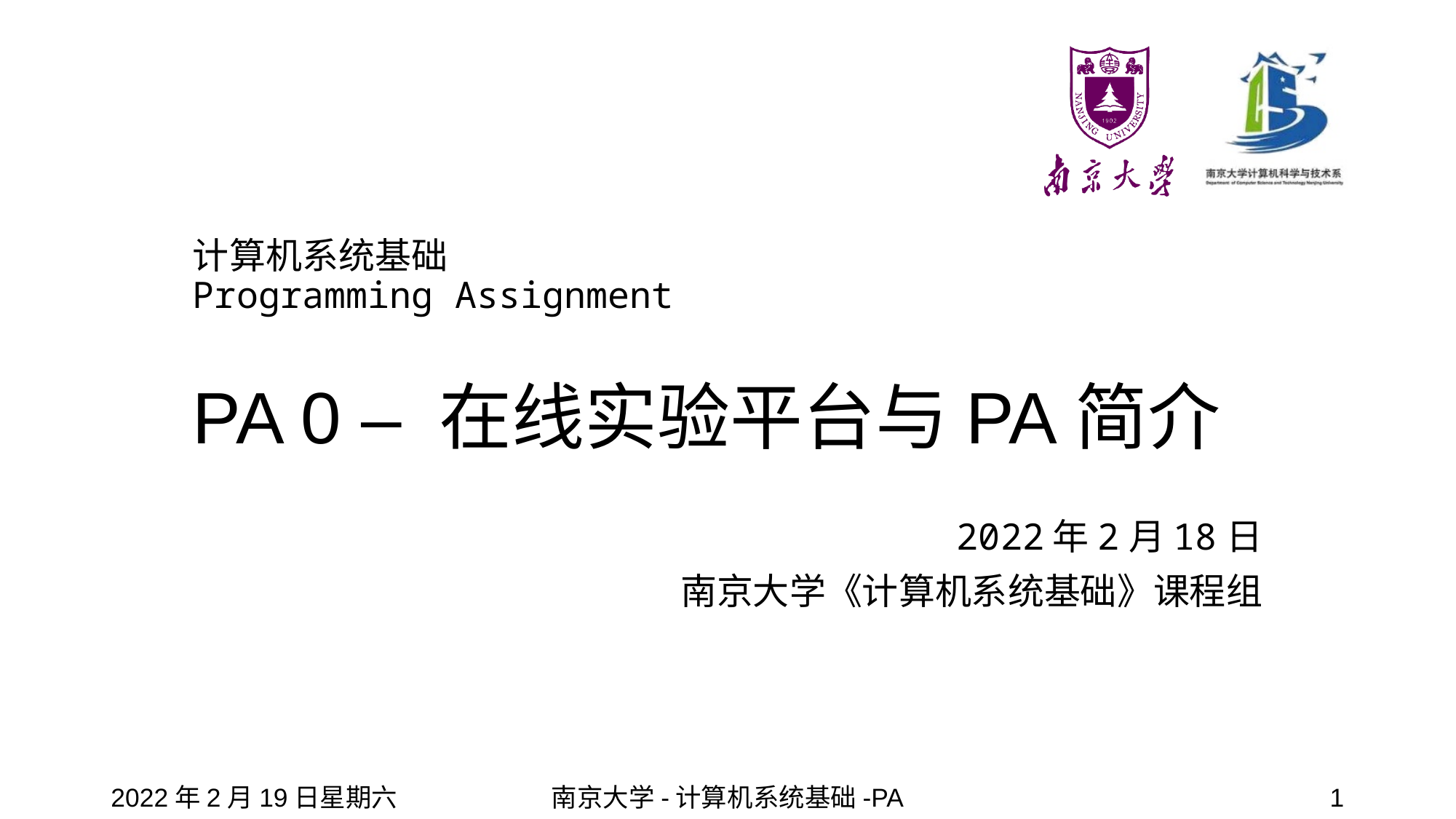

计算机系统基础
Programming Assignment
# PA 0 – 在线实验平台与PA简介
2022年2月18日
南京大学《计算机系统基础》课程组
2022年2月19日星期六
南京大学-计算机系统基础-PA
1